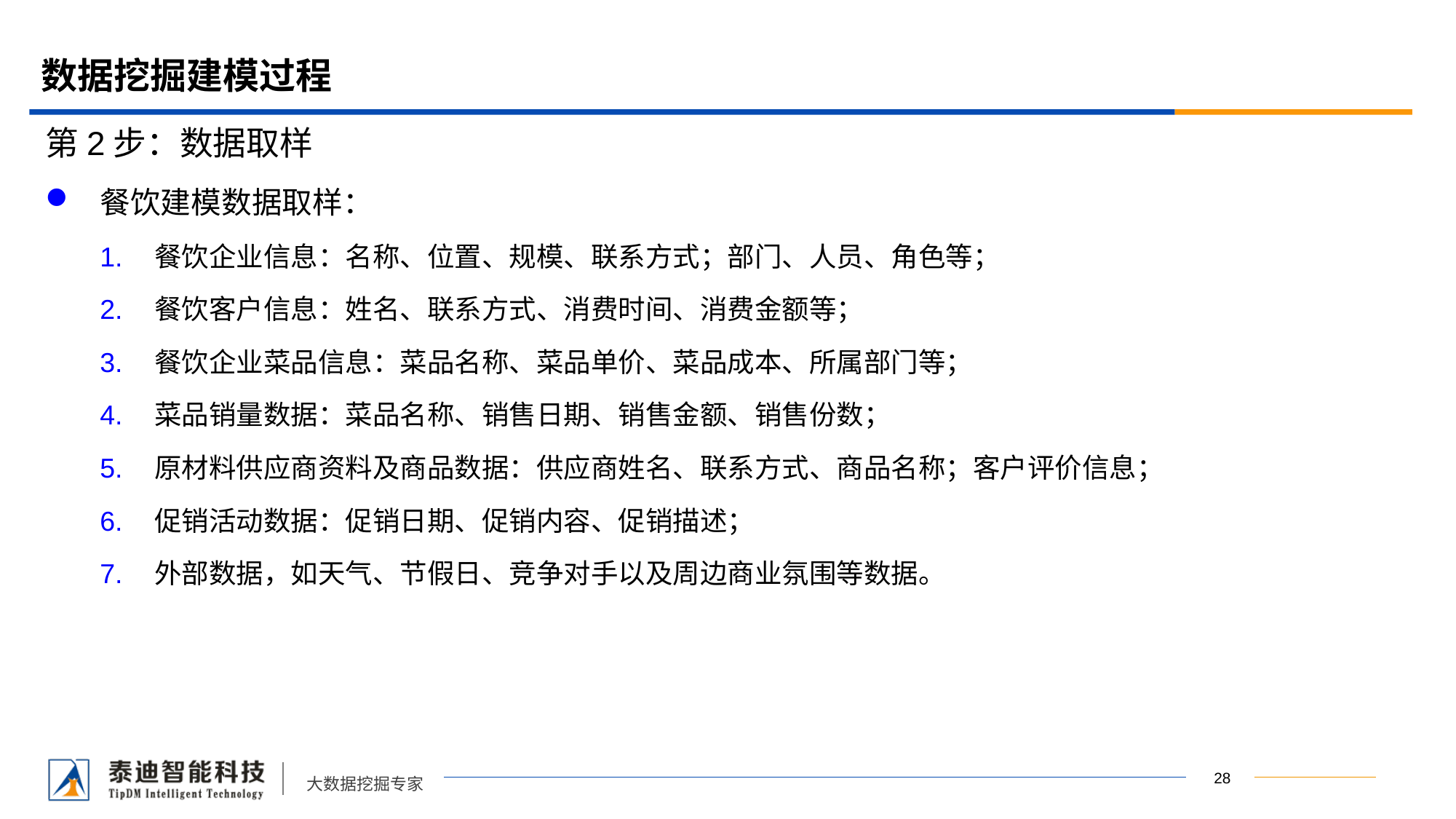

# 数据挖掘建模过程
第2步：数据取样
餐饮建模数据取样：
餐饮企业信息：名称、位置、规模、联系方式；部门、人员、角色等；
餐饮客户信息：姓名、联系方式、消费时间、消费金额等；
餐饮企业菜品信息：菜品名称、菜品单价、菜品成本、所属部门等；
菜品销量数据：菜品名称、销售日期、销售金额、销售份数；
原材料供应商资料及商品数据：供应商姓名、联系方式、商品名称；客户评价信息；
促销活动数据：促销日期、促销内容、促销描述；
外部数据，如天气、节假日、竞争对手以及周边商业氛围等数据。